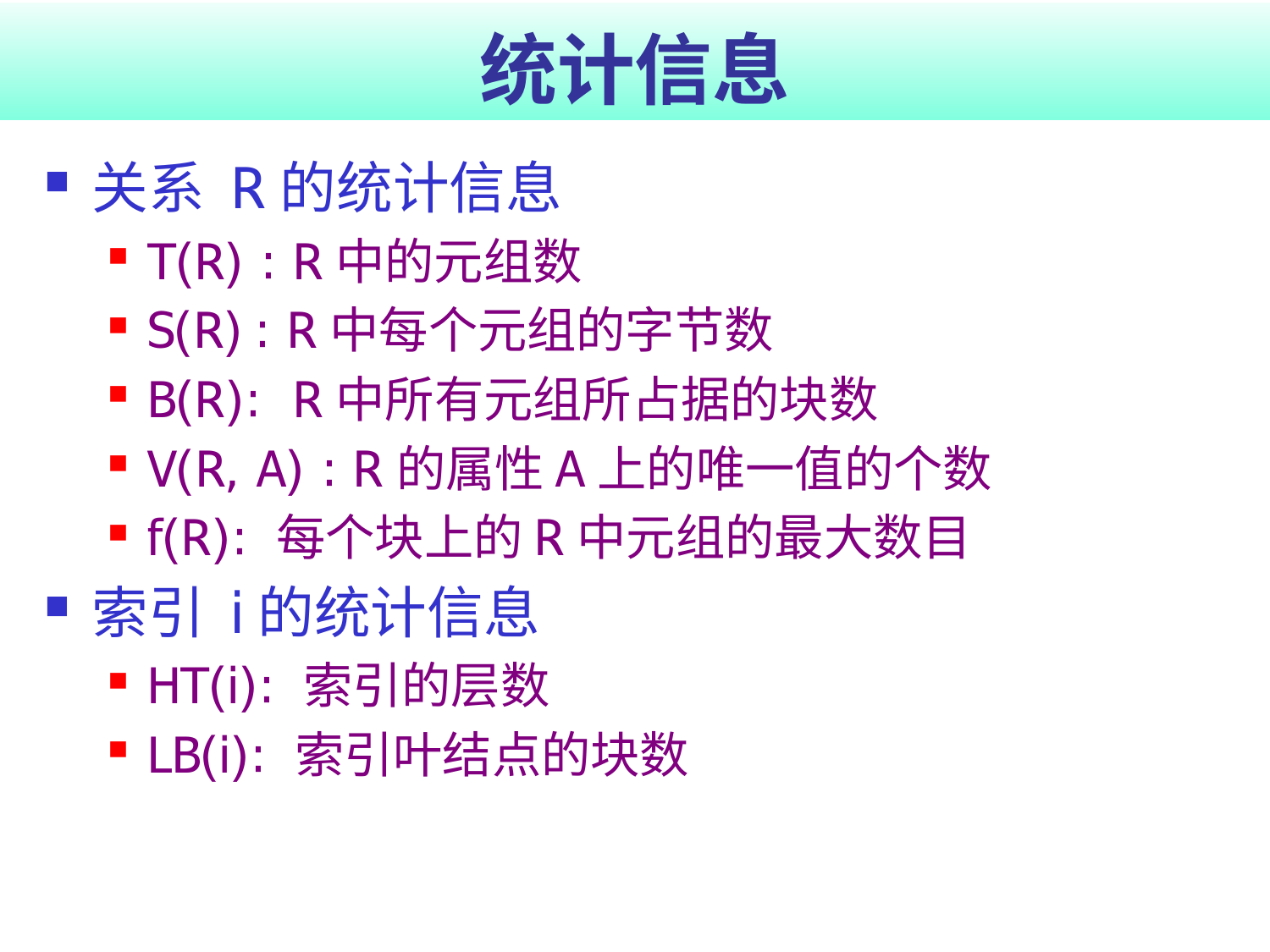

# 统计信息
关系 R的统计信息
T(R) : R中的元组数
S(R) : R中每个元组的字节数
B(R):  R中所有元组所占据的块数
V(R, A) : R的属性A上的唯一值的个数
f(R): 每个块上的R中元组的最大数目
索引 i的统计信息
HT(i): 索引的层数
LB(i): 索引叶结点的块数